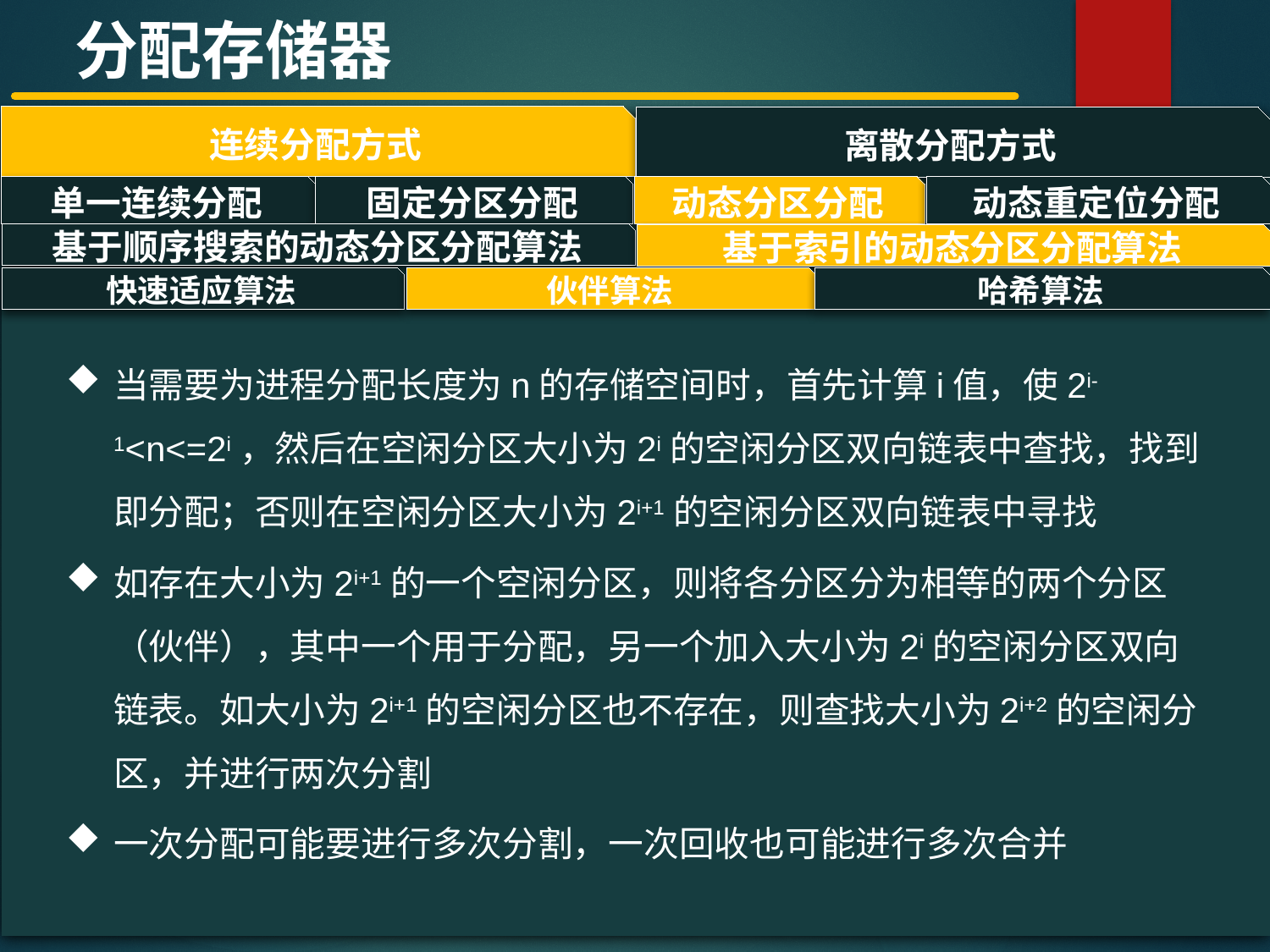

分配存储器
连续分配方式
离散分配方式
#
单一连续分配
固定分区分配
动态分区分配
动态重定位分配
基于顺序搜索的动态分区分配算法
基于索引的动态分区分配算法
快速适应算法
哈希算法
伙伴算法
当需要为进程分配长度为n的存储空间时，首先计算i值，使2i-1<n<=2i，然后在空闲分区大小为2i的空闲分区双向链表中查找，找到即分配；否则在空闲分区大小为2i+1的空闲分区双向链表中寻找
如存在大小为2i+1的一个空闲分区，则将各分区分为相等的两个分区（伙伴），其中一个用于分配，另一个加入大小为2i的空闲分区双向链表。如大小为2i+1的空闲分区也不存在，则查找大小为2i+2的空闲分区，并进行两次分割
一次分配可能要进行多次分割，一次回收也可能进行多次合并